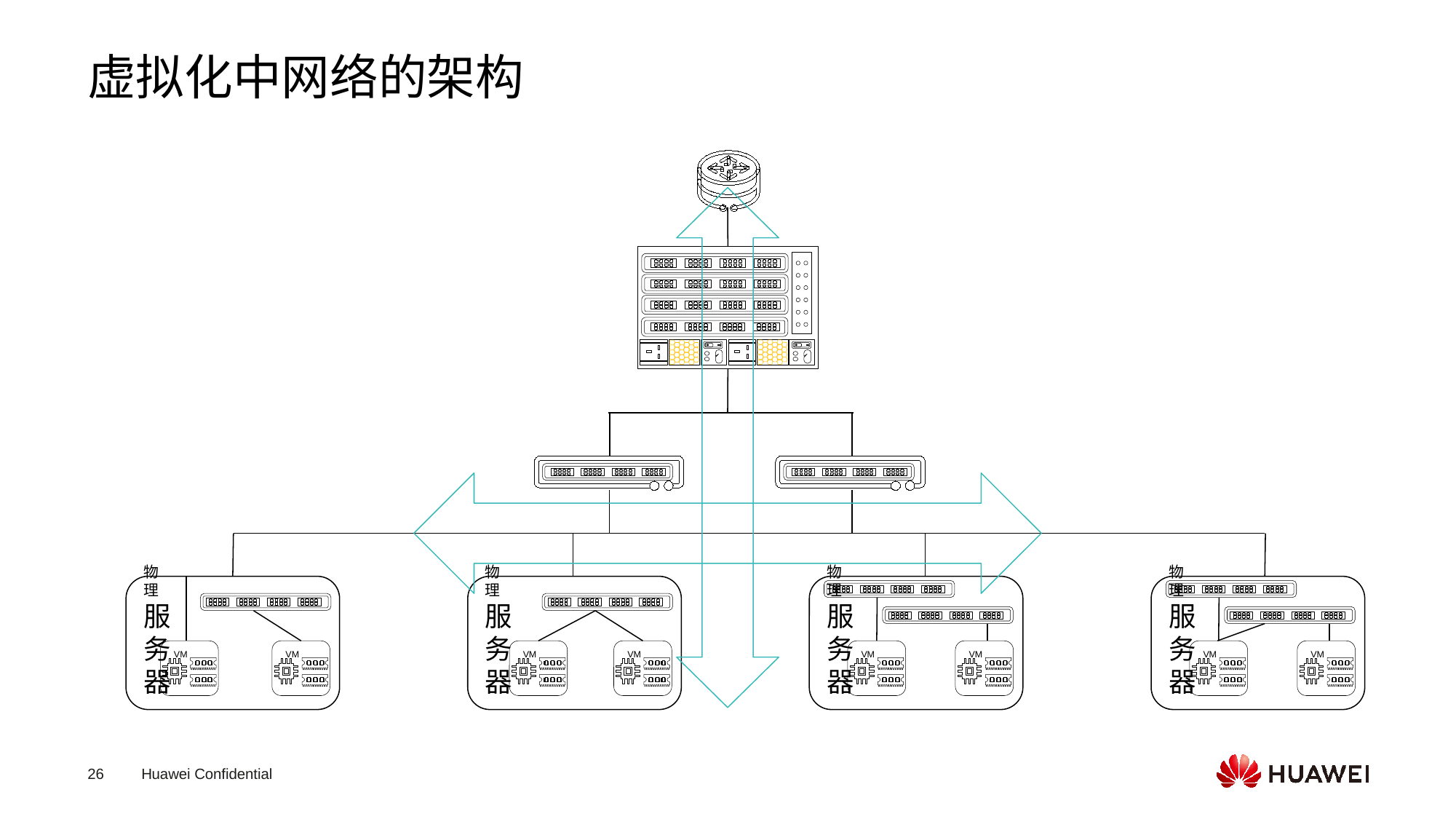

# 虚拟化中网络的架构

物
理
服
务
器
物
理
服
务
器

VM

VM

物
理
服
务
器
物
理
服
务
器

VM

VM

VM

VM

VM

VM